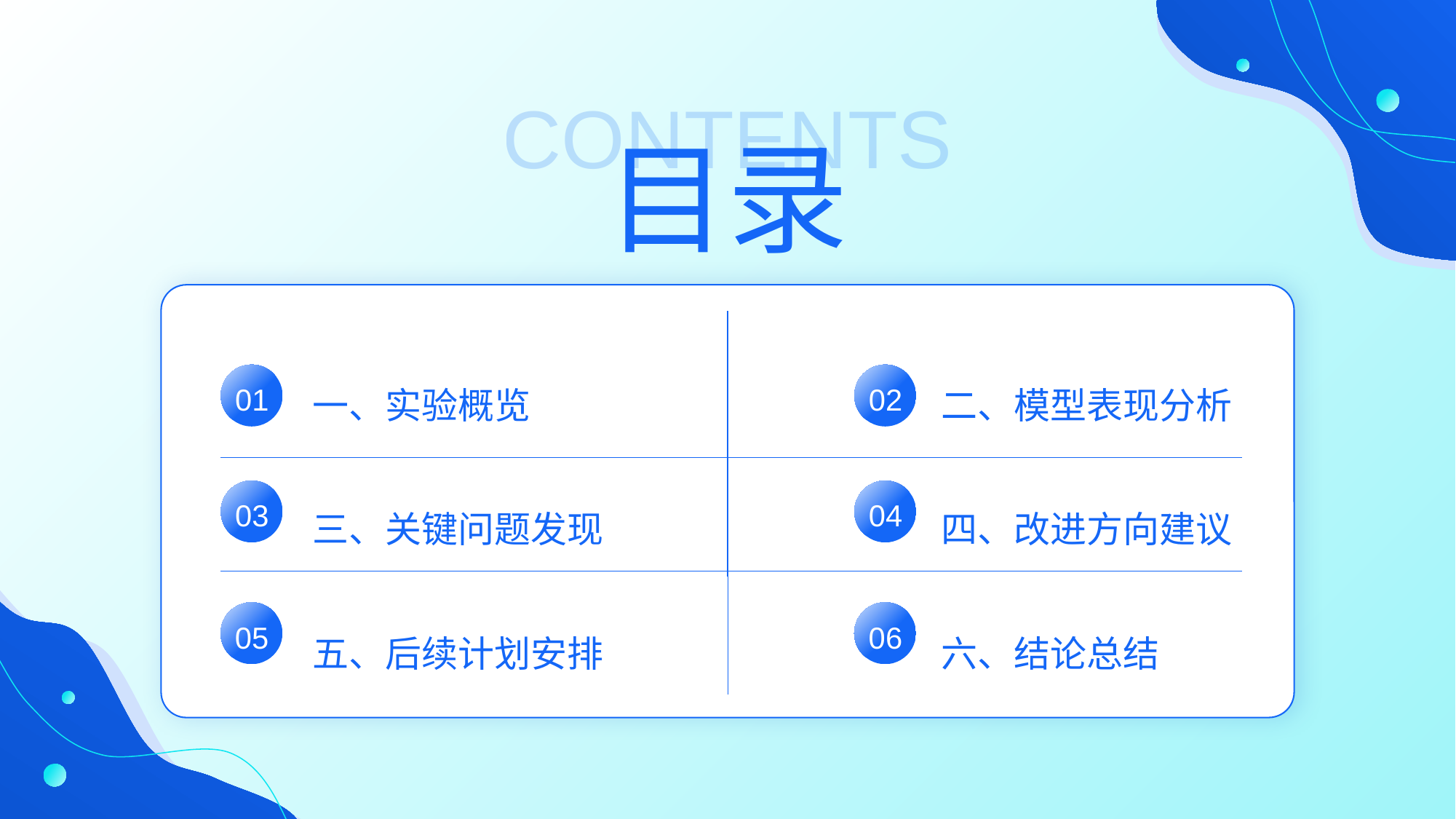

CONTENTS

目录

一、实验概览
二、模型表现分析

01
02

03
三、关键问题发现
04
四、改进方向建议

05
06
五、后续计划安排
六、结论总结